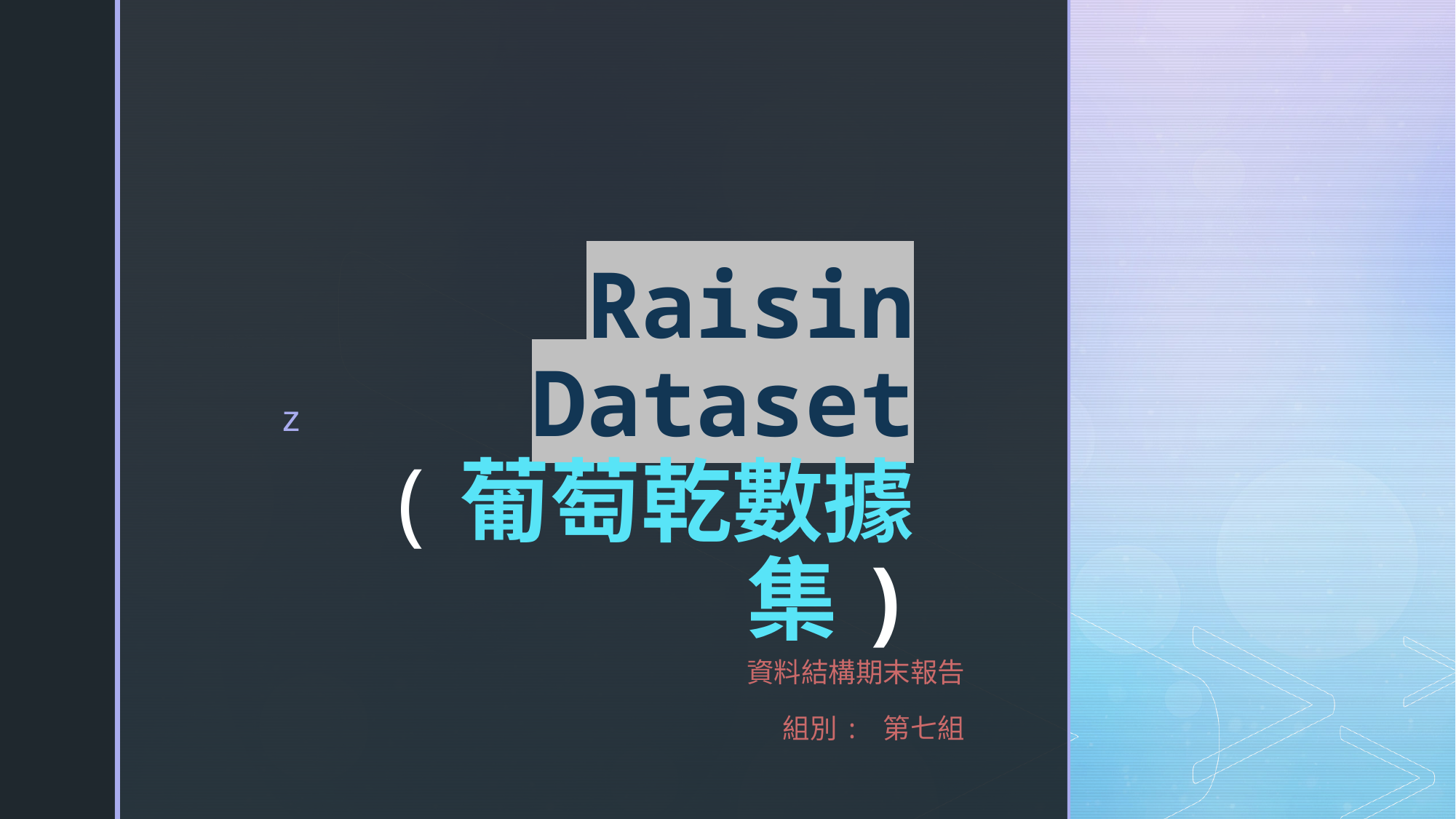

# Raisin Dataset (葡萄乾數據集)
資料結構期末報告
組別: 第七組